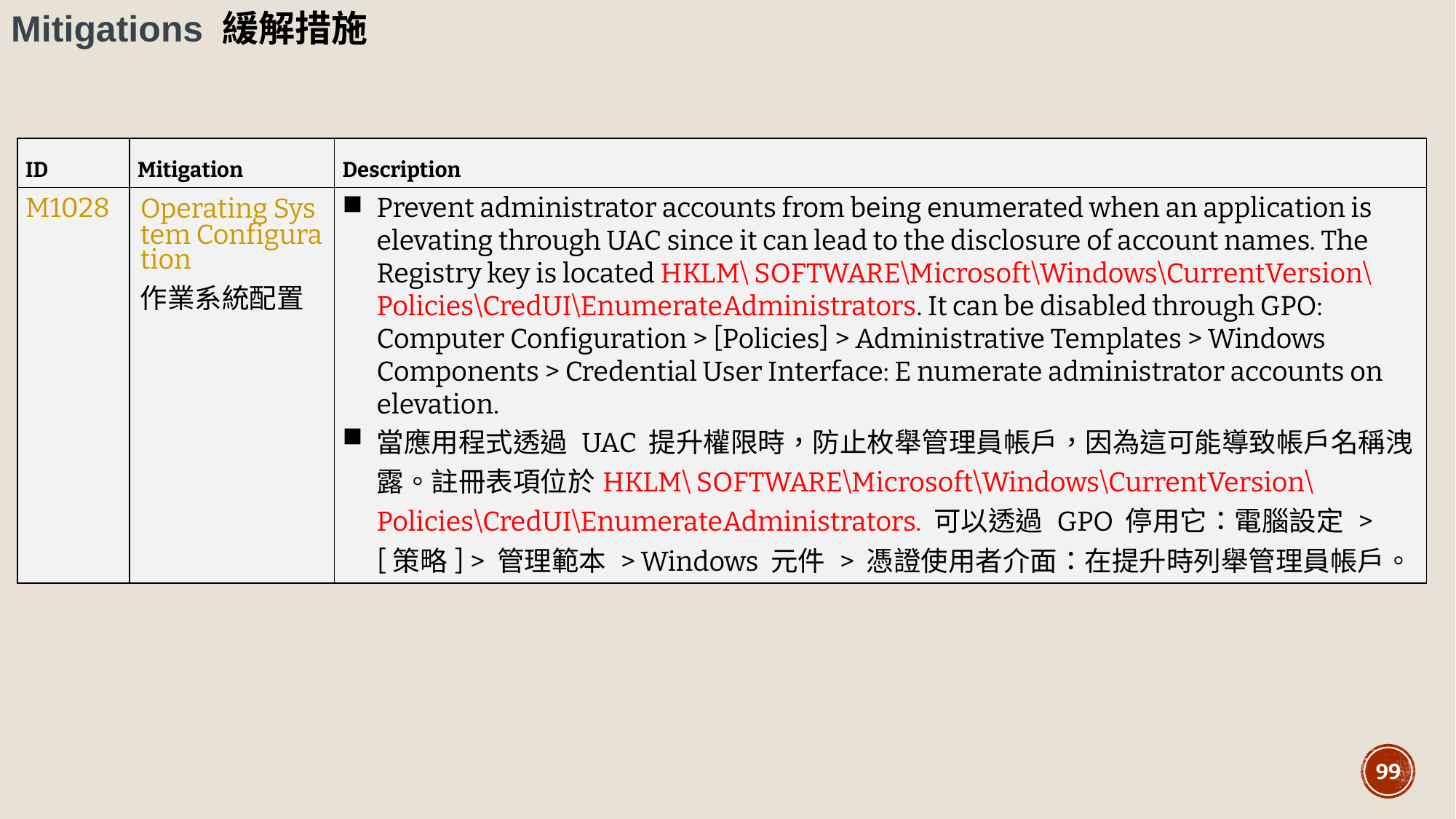

Mitigations 緩解措施
| ID | Mitigation | Description |
| --- | --- | --- |
| M1028 | Operating System Configuration 作業系統配置 | Prevent administrator accounts from being enumerated when an application is elevating through UAC since it can lead to the disclosure of account names. The Registry key is located HKLM\ SOFTWARE\Microsoft\Windows\CurrentVersion\Policies\CredUI\EnumerateAdministrators. It can be disabled through GPO: Computer Configuration > [Policies] > Administrative Templates > Windows Components > Credential User Interface: E numerate administrator accounts on elevation.  當應用程式透過 UAC 提升權限時，防止枚舉管理員帳戶，因為這可能導致帳戶名稱洩露。註冊表項位於HKLM\ SOFTWARE\Microsoft\Windows\CurrentVersion\Policies\CredUI\EnumerateAdministrators. 可以透過 GPO 停用它：電腦設定 > [策略] > 管理範本 > Windows 元件 > 憑證使用者介面：在提升時列舉管理員帳戶。 |
99